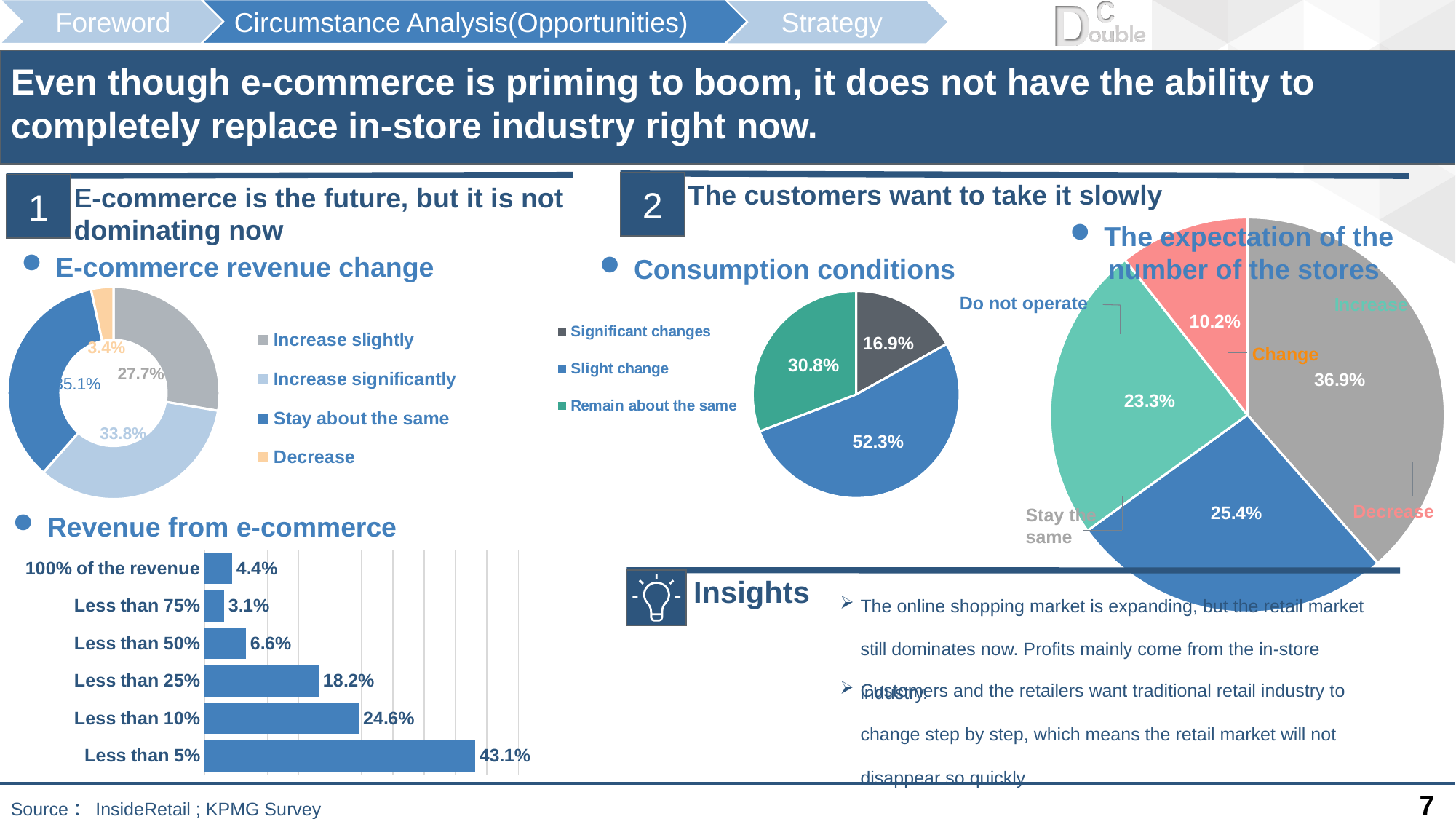

Even though e-commerce is priming to boom, it does not have the ability to completely replace in-store industry right now.

[unsupported chart]

2
The customers want to take it slowly

### Chart

| Category | 销售额 |
|---|---|
| Increase slightly | 0.277 |
| Increase significantly | 0.338 |
| Stay about the same | 0.351 |
| Decrease | 0.034 |
1
E-commerce is the future, but it is not
dominating now

[unsupported chart]

Do not operate
Stay the
same
Change
Decrease
The expectation of the
     number of the stores
E-commerce revenue change
Consumption conditions

### Chart

| Category | 销售额 |
|---|---|
| Significant changes | 0.169 |
| Slight change | 0.523 |
| Remain about the same | 0.308 |

### Chart

| Category | 系列 1 |
|---|---|
| Less than 5% | 0.431 |
| Less than 10% | 0.246 |
| Less than 25% | 0.182 |
| Less than 50% | 0.066 |
| Less than 75% | 0.031 |
| 100% of the revenue | 0.044 |
Revenue from e-commerce
The online shopping market is expanding, but the retail market still dominates now. Profits mainly come from the in-store industry.
Insights

Customers and the retailers want traditional retail industry to change step by step, which means the retail market will not disappear so quickly.

Source：InsideRetail ; KPMG Survey
7